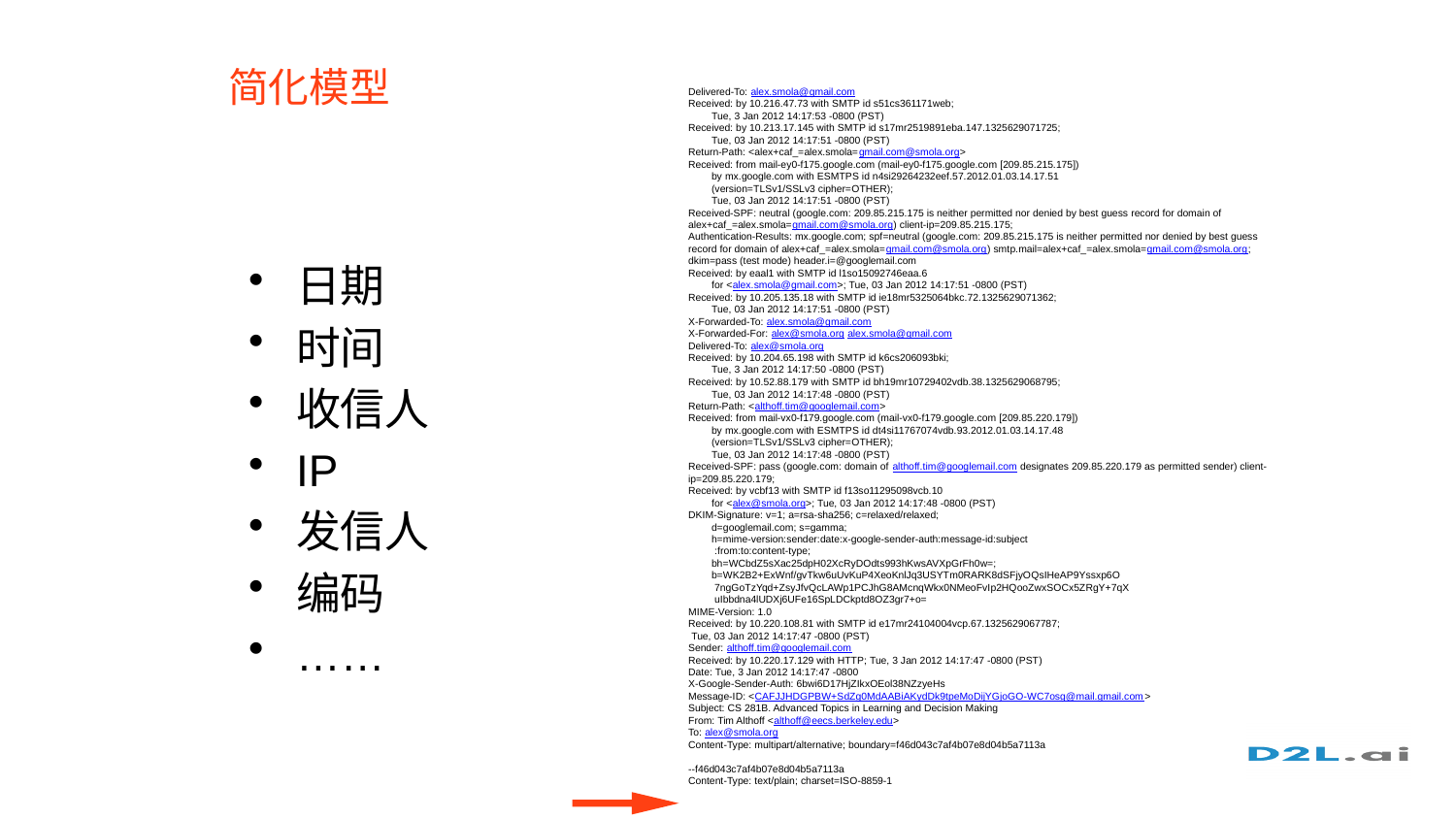

Delivered-To: alex.smola@gmail.com
Received: by 10.216.47.73 with SMTP id s51cs361171web;
        Tue, 3 Jan 2012 14:17:53 -0800 (PST)
Received: by 10.213.17.145 with SMTP id s17mr2519891eba.147.1325629071725;
        Tue, 03 Jan 2012 14:17:51 -0800 (PST)
Return-Path: <alex+caf_=alex.smola=gmail.com@smola.org>
Received: from mail-ey0-f175.google.com (mail-ey0-f175.google.com [209.85.215.175])
        by mx.google.com with ESMTPS id n4si29264232eef.57.2012.01.03.14.17.51
        (version=TLSv1/SSLv3 cipher=OTHER);
        Tue, 03 Jan 2012 14:17:51 -0800 (PST)
Received-SPF: neutral (google.com: 209.85.215.175 is neither permitted nor denied by best guess record for domain of alex+caf_=alex.smola=gmail.com@smola.org) client-ip=209.85.215.175;
Authentication-Results: mx.google.com; spf=neutral (google.com: 209.85.215.175 is neither permitted nor denied by best guess record for domain of alex+caf_=alex.smola=gmail.com@smola.org) smtp.mail=alex+caf_=alex.smola=gmail.com@smola.org; dkim=pass (test mode) header.i=@googlemail.com
Received: by eaal1 with SMTP id l1so15092746eaa.6
        for <alex.smola@gmail.com>; Tue, 03 Jan 2012 14:17:51 -0800 (PST)
Received: by 10.205.135.18 with SMTP id ie18mr5325064bkc.72.1325629071362;
        Tue, 03 Jan 2012 14:17:51 -0800 (PST)
X-Forwarded-To: alex.smola@gmail.com
X-Forwarded-For: alex@smola.org alex.smola@gmail.com
Delivered-To: alex@smola.org
Received: by 10.204.65.198 with SMTP id k6cs206093bki;
        Tue, 3 Jan 2012 14:17:50 -0800 (PST)
Received: by 10.52.88.179 with SMTP id bh19mr10729402vdb.38.1325629068795;
        Tue, 03 Jan 2012 14:17:48 -0800 (PST)
Return-Path: <althoff.tim@googlemail.com>
Received: from mail-vx0-f179.google.com (mail-vx0-f179.google.com [209.85.220.179])
        by mx.google.com with ESMTPS id dt4si11767074vdb.93.2012.01.03.14.17.48
        (version=TLSv1/SSLv3 cipher=OTHER);
        Tue, 03 Jan 2012 14:17:48 -0800 (PST)
Received-SPF: pass (google.com: domain of althoff.tim@googlemail.com designates 209.85.220.179 as permitted sender) client-ip=209.85.220.179;
Received: by vcbf13 with SMTP id f13so11295098vcb.10
        for <alex@smola.org>; Tue, 03 Jan 2012 14:17:48 -0800 (PST)
DKIM-Signature: v=1; a=rsa-sha256; c=relaxed/relaxed;
        d=googlemail.com; s=gamma;
        h=mime-version:sender:date:x-google-sender-auth:message-id:subject
         :from:to:content-type;
        bh=WCbdZ5sXac25dpH02XcRyDOdts993hKwsAVXpGrFh0w=;
        b=WK2B2+ExWnf/gvTkw6uUvKuP4XeoKnlJq3USYTm0RARK8dSFjyOQsIHeAP9Yssxp6O
         7ngGoTzYqd+ZsyJfvQcLAWp1PCJhG8AMcnqWkx0NMeoFvIp2HQooZwxSOCx5ZRgY+7qX
         uIbbdna4lUDXj6UFe16SpLDCkptd8OZ3gr7+o=
MIME-Version: 1.0
Received: by 10.220.108.81 with SMTP id e17mr24104004vcp.67.1325629067787;
 Tue, 03 Jan 2012 14:17:47 -0800 (PST)
Sender: althoff.tim@googlemail.com
Received: by 10.220.17.129 with HTTP; Tue, 3 Jan 2012 14:17:47 -0800 (PST)
Date: Tue, 3 Jan 2012 14:17:47 -0800
X-Google-Sender-Auth: 6bwi6D17HjZIkxOEol38NZzyeHs
Message-ID: <CAFJJHDGPBW+SdZg0MdAABiAKydDk9tpeMoDijYGjoGO-WC7osg@mail.gmail.com>
Subject: CS 281B. Advanced Topics in Learning and Decision Making
From: Tim Althoff <althoff@eecs.berkeley.edu>
To: alex@smola.org
Content-Type: multipart/alternative; boundary=f46d043c7af4b07e8d04b5a7113a

--f46d043c7af4b07e8d04b5a7113a
Content-Type: text/plain; charset=ISO-8859-1
简化模型
日期
时间
收信人
IP
发信人
编码
……